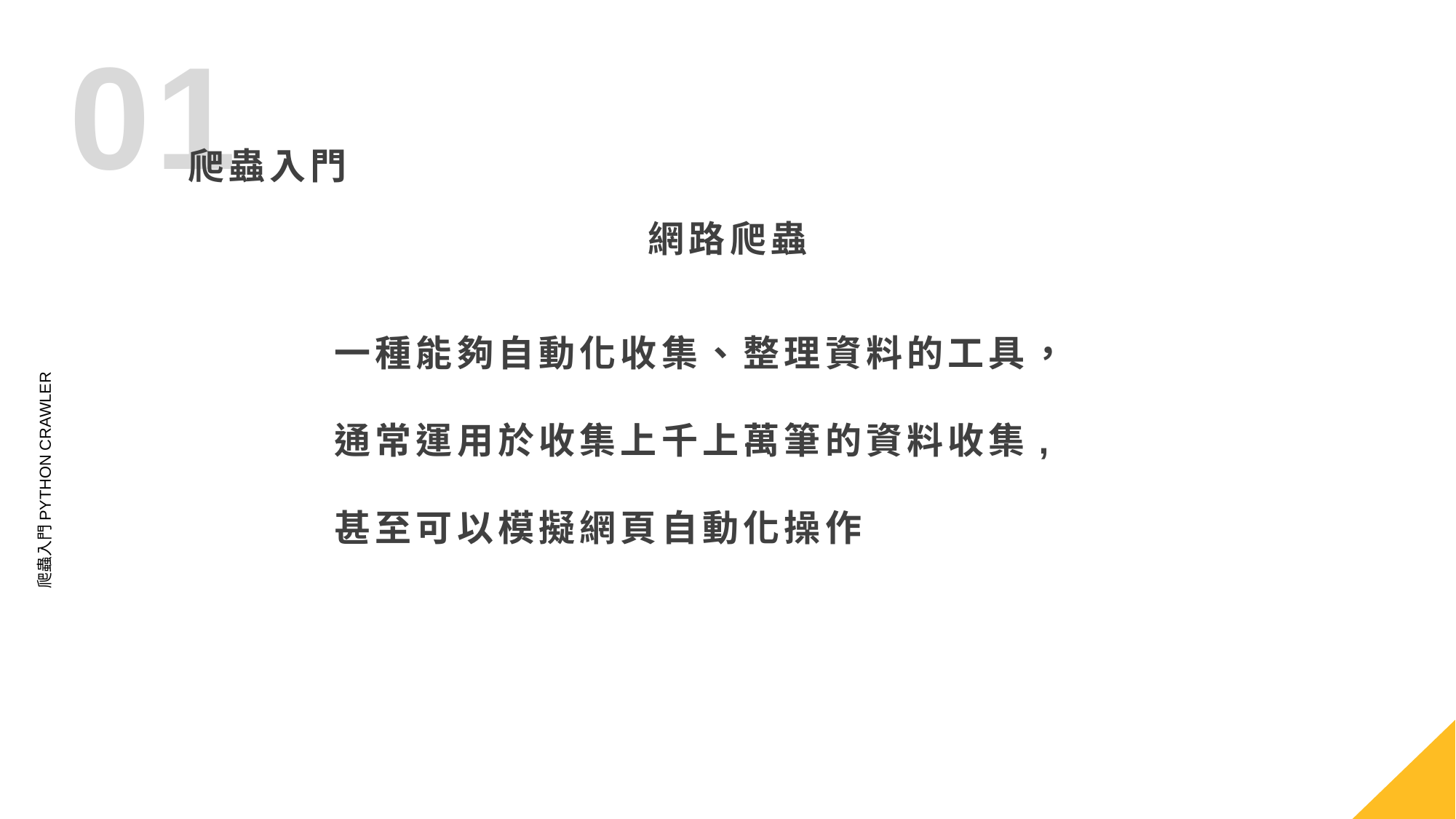

網路爬蟲
一種能夠自動化收集、整理資料的工具，
通常運用於收集上千上萬筆的資料收集,
甚至可以模擬網頁自動化操作